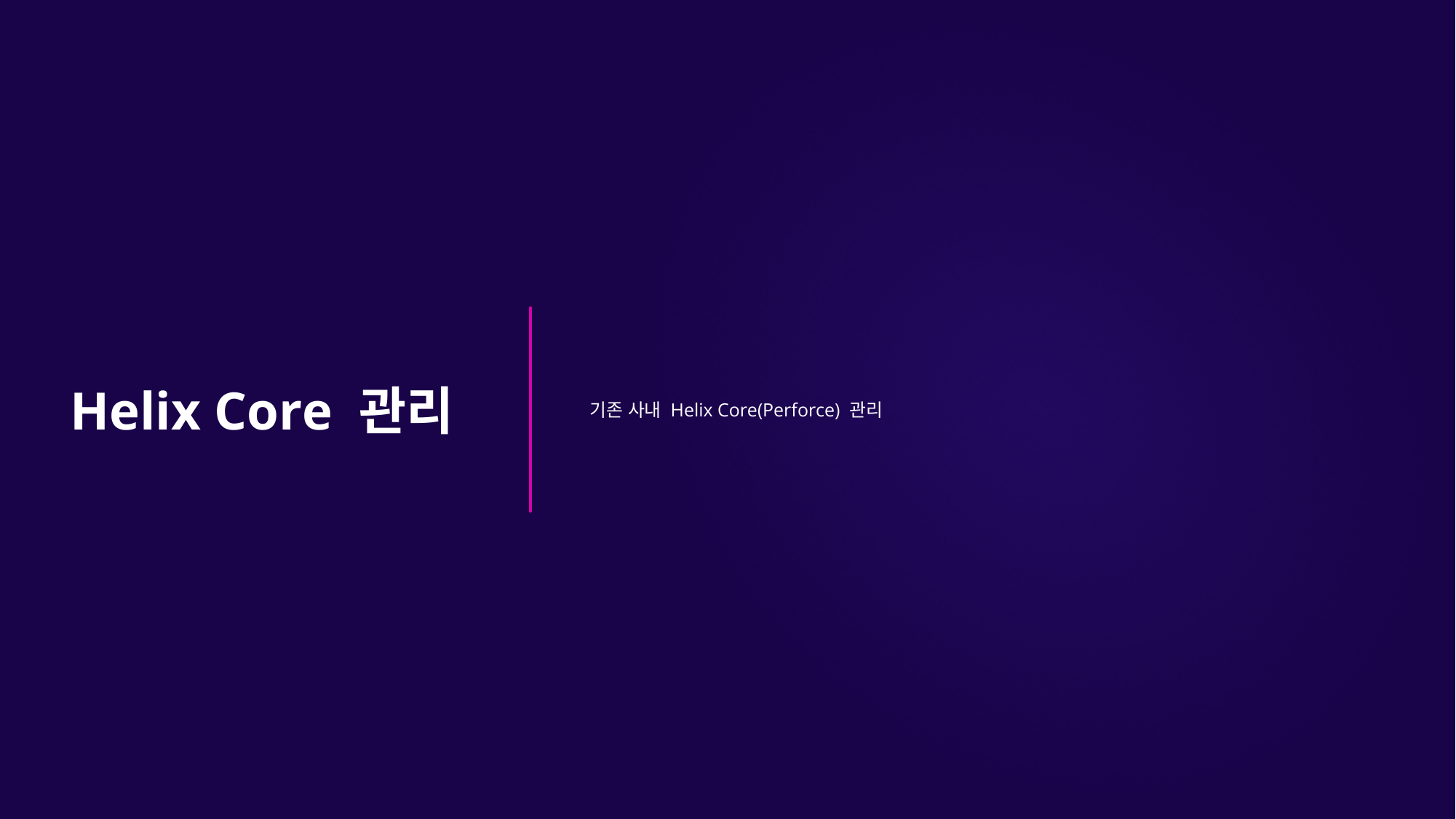

# Helix Core 관리
기존 사내 Helix Core(Perforce) 관리